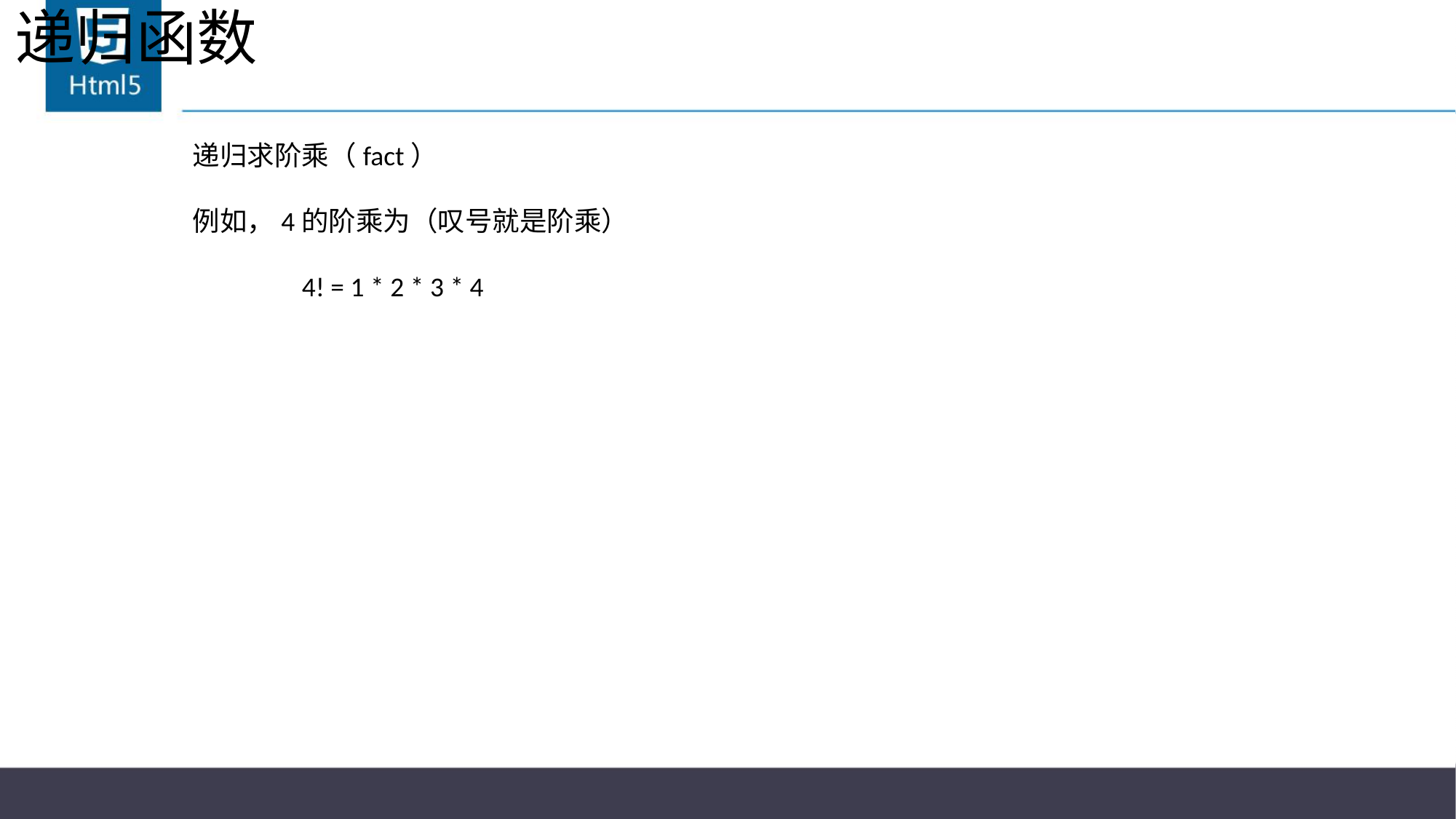

# 递归函数
递归求阶乘（fact）

例如，4的阶乘为（叹号就是阶乘）

	4! = 1 * 2 * 3 * 4